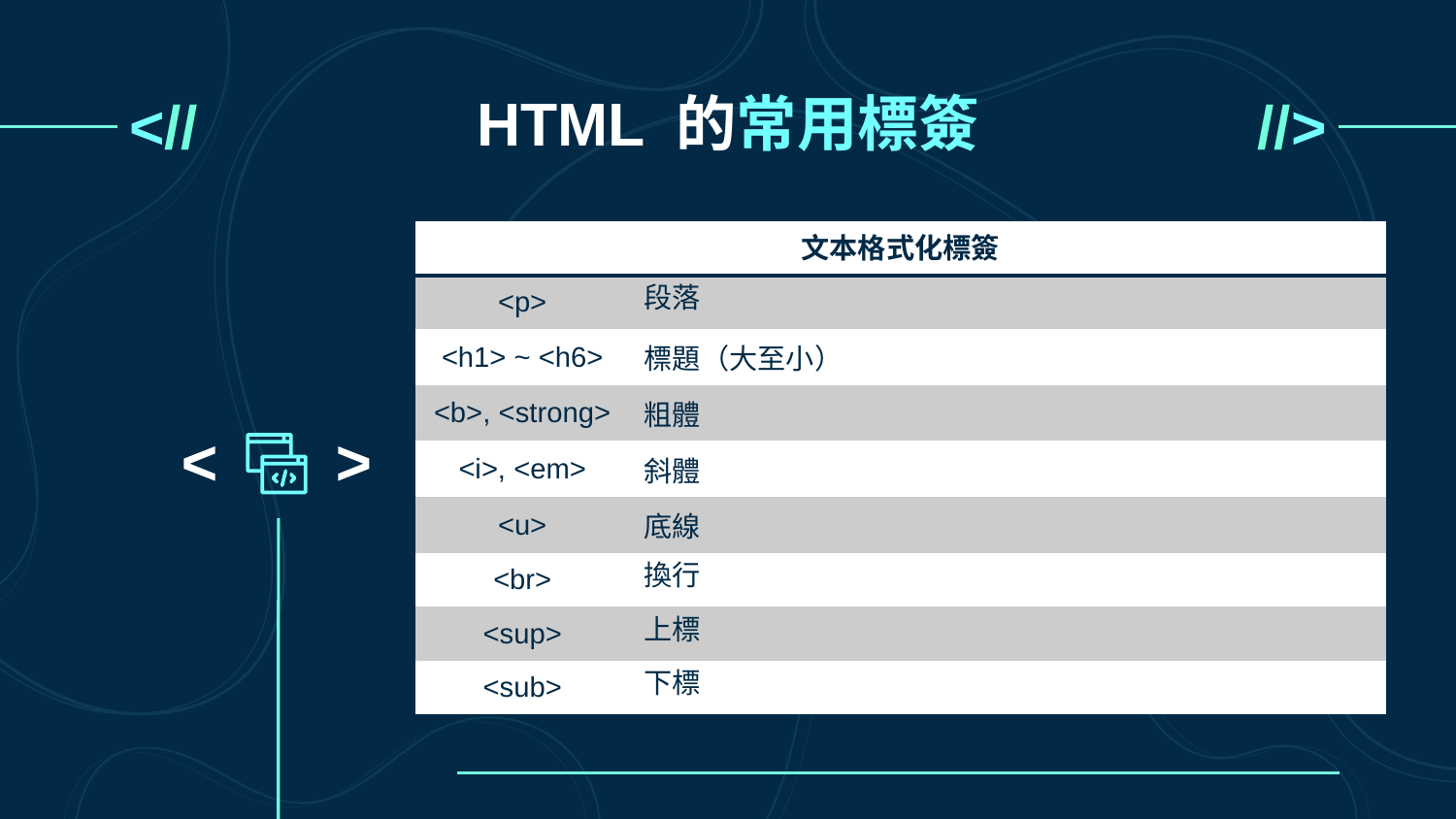

# HTML 的常用標簽
<//
//>
| 文本格式化標簽 |  |
| --- | --- |
| <p> | 段落 |
| <h1> ~ <h6> | 標題（大至小） |
| <b>, <strong> | 粗體 |
| <i>, <em> | 斜體 |
| <u> | 底線 |
| <br> | 換行 |
| <sup> | 上標 |
| <sub> | 下標 |

<
<